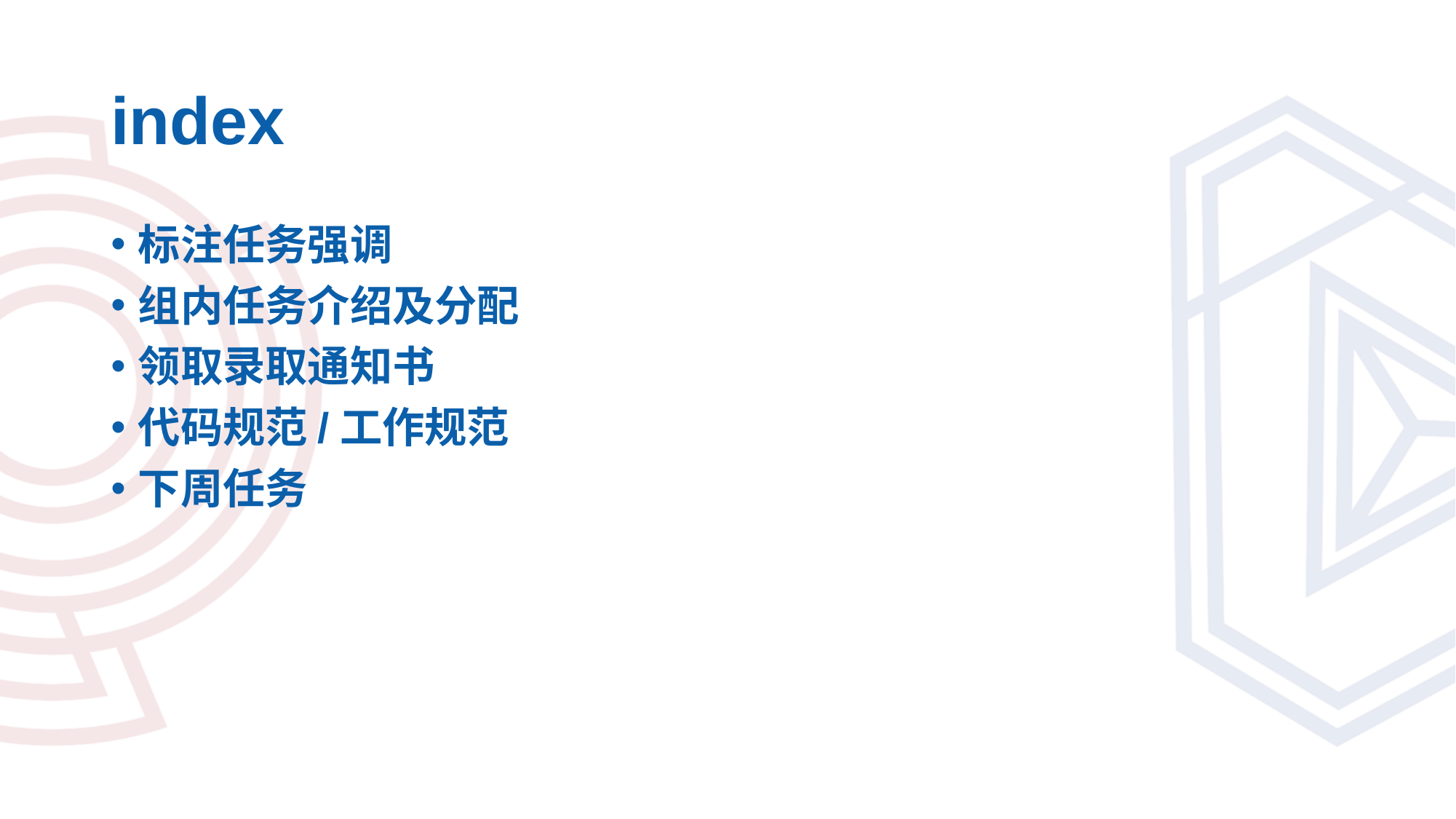

# index
标注任务强调
组内任务介绍及分配
领取录取通知书
代码规范/工作规范
下周任务